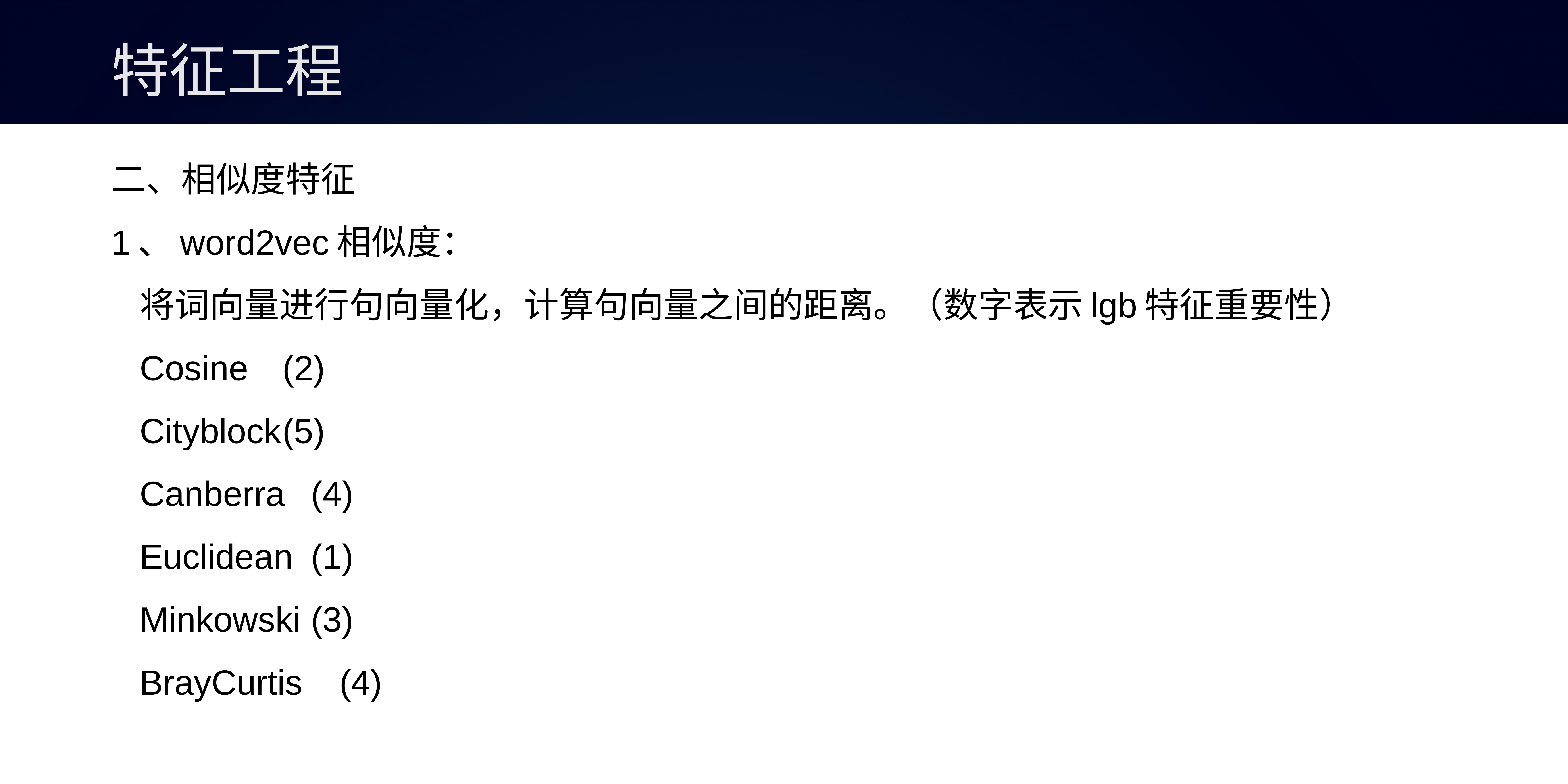

# 特征工程
二、相似度特征
1、word2vec相似度：
	将词向量进行句向量化，计算句向量之间的距离。（数字表示lgb特征重要性）
	Cosine 	(2)
	Cityblock	(5)
	Canberra	(4)
	Euclidean	(1)
	Minkowski	(3)
	BrayCurtis  	(4)